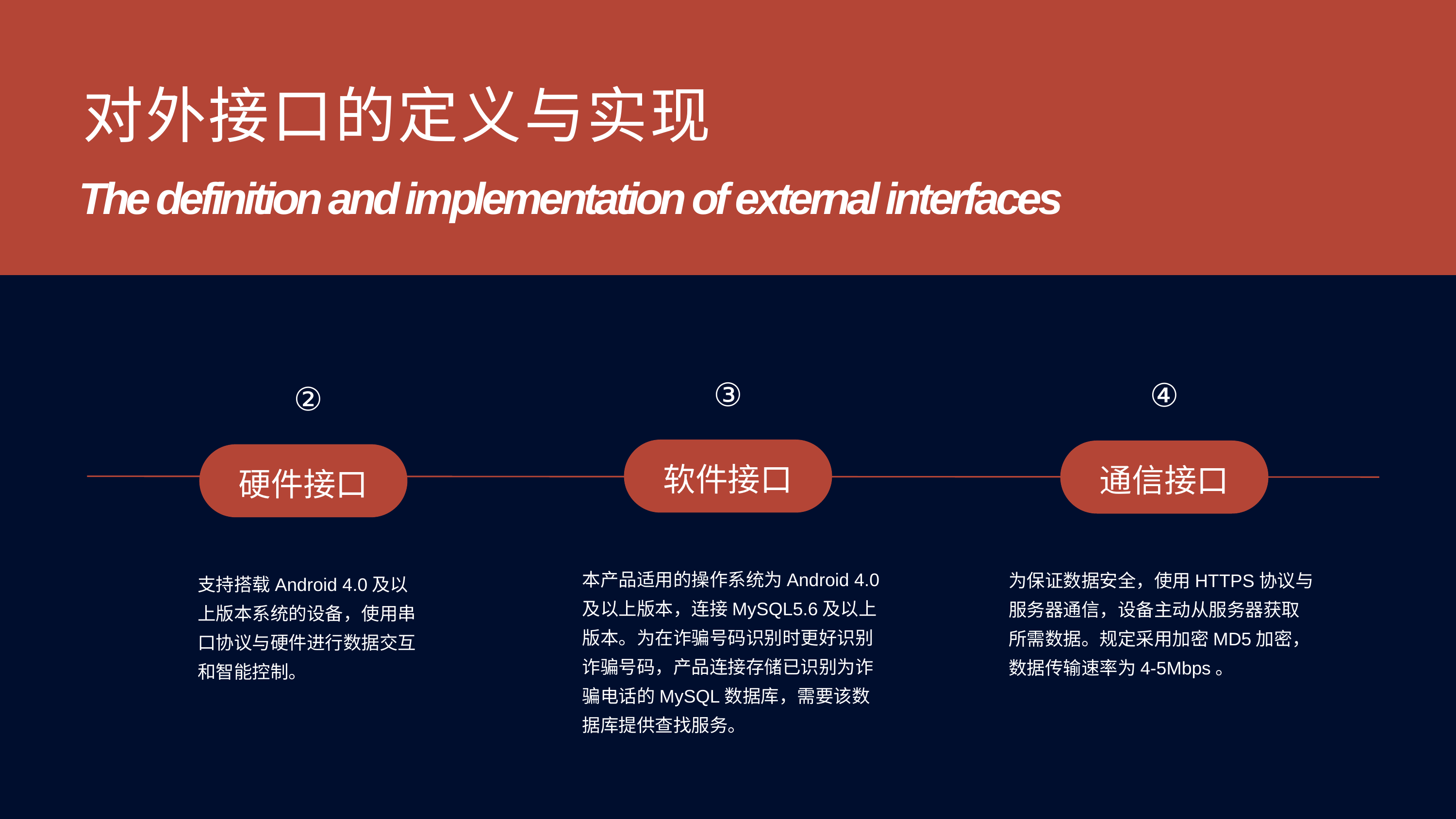

对外接口的定义与实现
The definition and implementation of external interfaces
③
④
②

软件接口
通信接口
硬件接口

本产品适用的操作系统为Android 4.0及以上版本，连接MySQL5.6及以上版本。为在诈骗号码识别时更好识别诈骗号码，产品连接存储已识别为诈骗电话的MySQL数据库，需要该数据库提供查找服务。
为保证数据安全，使用HTTPS协议与服务器通信，设备主动从服务器获取所需数据。规定采用加密MD5加密，数据传输速率为4-5Mbps。
支持搭载Android 4.0及以上版本系统的设备，使用串口协议与硬件进行数据交互和智能控制。